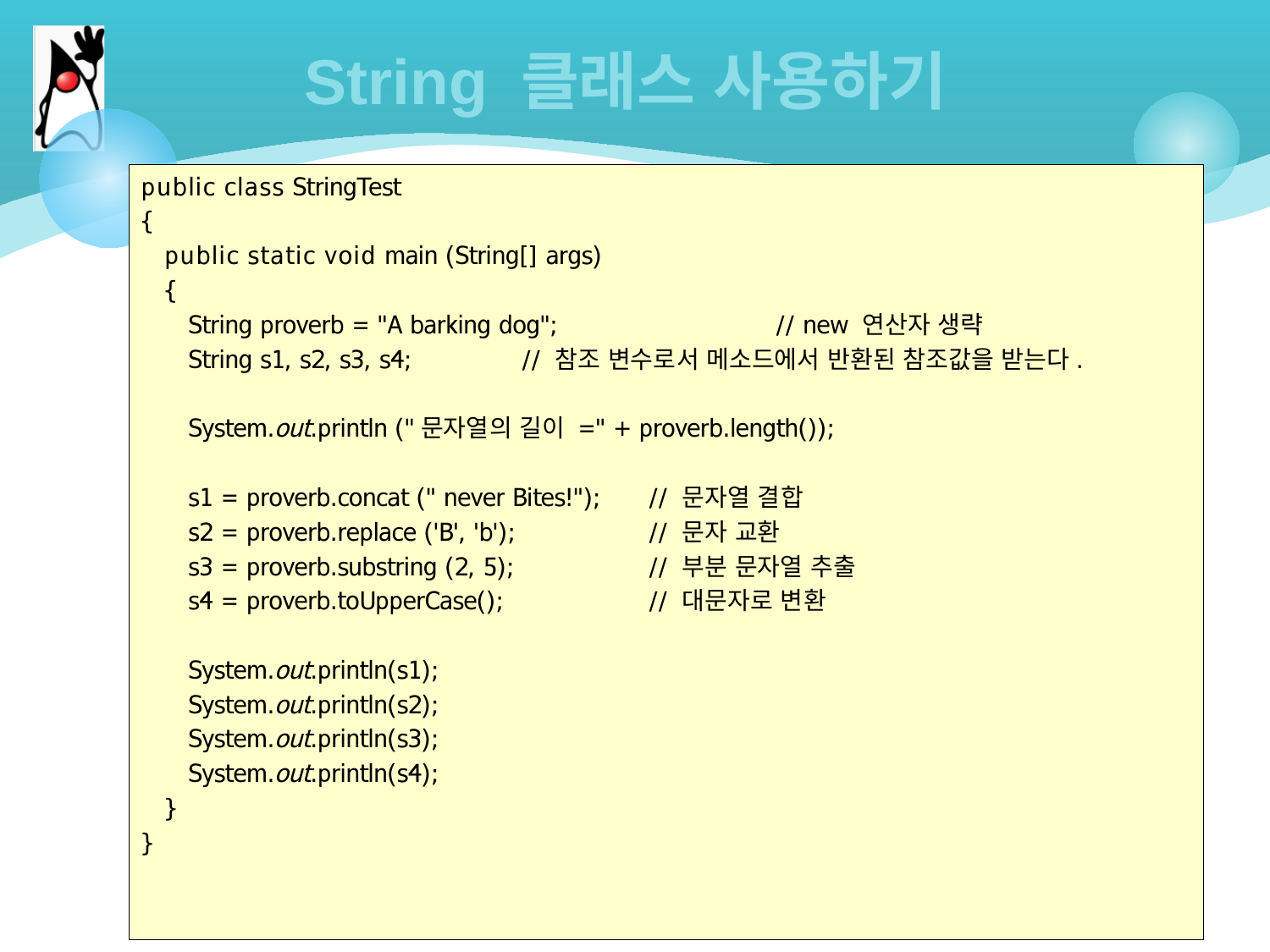

# String 클래스 사용하기
public class StringTest
{
   public static void main (String[] args)
   {
      String proverb = "A barking dog";		// new 연산자 생략
      String s1, s2, s3, s4;	// 참조 변수로서 메소드에서 반환된 참조값을 받는다.

      System.out.println ("문자열의 길이 =" + proverb.length());

      s1 = proverb.concat (" never Bites!");	// 문자열 결합
      s2 = proverb.replace ('B', 'b');		// 문자 교환
      s3 = proverb.substring (2, 5);		// 부분 문자열 추출
      s4 = proverb.toUpperCase();		// 대문자로 변환

      System.out.println(s1);
      System.out.println(s2);
      System.out.println(s3);
      System.out.println(s4);
   }
}